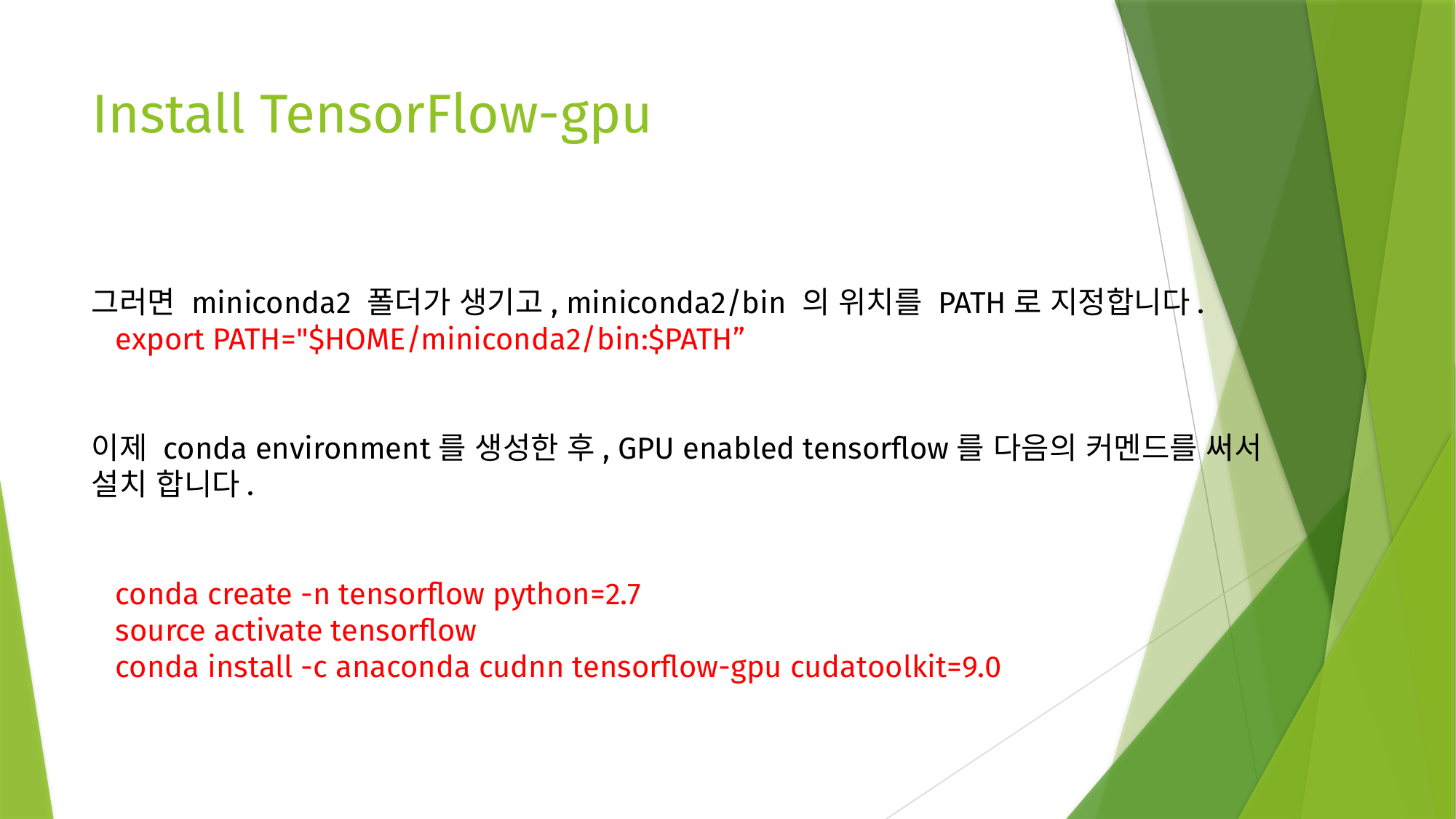

# Install TensorFlow-gpu
그러면 miniconda2 폴더가 생기고, miniconda2/bin 의 위치를 PATH로 지정합니다.
   export PATH="$HOME/miniconda2/bin:$PATH”

이제 conda environment를 생성한 후, GPU enabled tensorflow를 다음의 커멘드를 써서 설치 합니다.

   conda create -n tensorflow python=2.7
   source activate tensorflow
   conda install -c anaconda cudnn tensorflow-gpu cudatoolkit=9.0